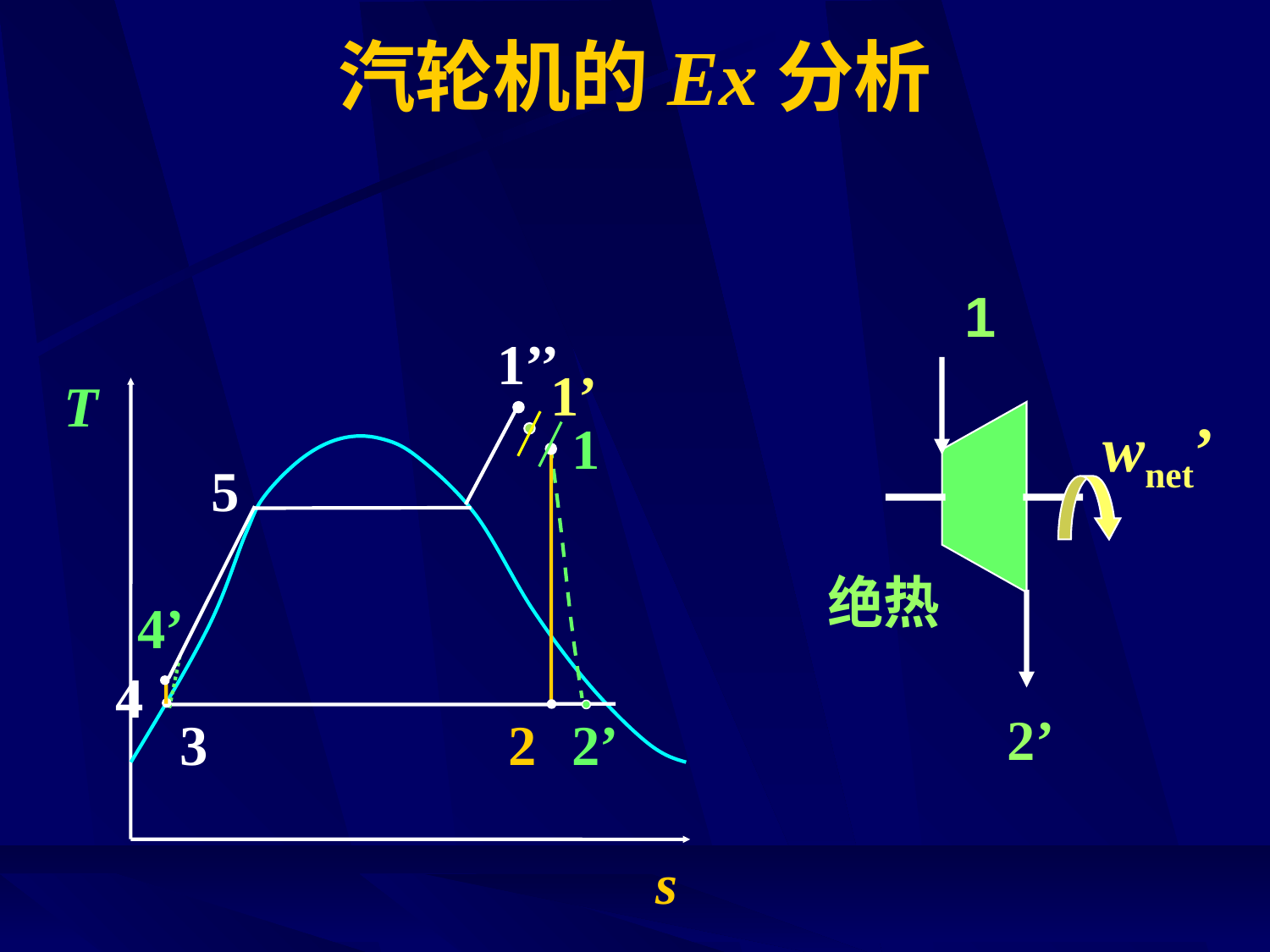

# 汽轮机的Ex分析
1
1’’
1’

T

wnet’

1

5

绝热
4’

4

2’

3
2
2’

s